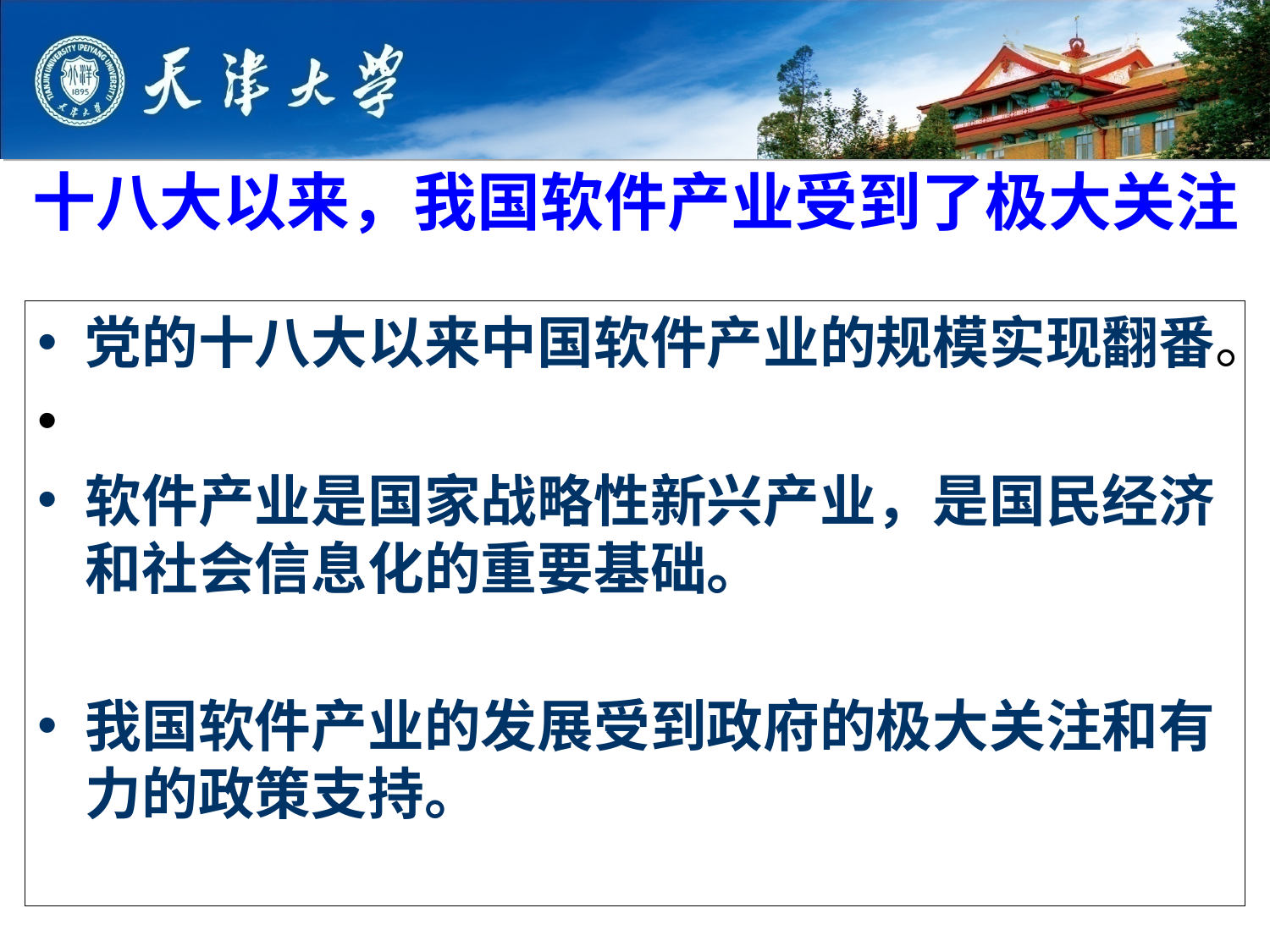

# 十八大以来，我国软件产业受到了极大关注
党的十八大以来中国软件产业的规模实现翻番。

软件产业是国家战略性新兴产业，是国民经济和社会信息化的重要基础。

我国软件产业的发展受到政府的极大关注和有力的政策支持。